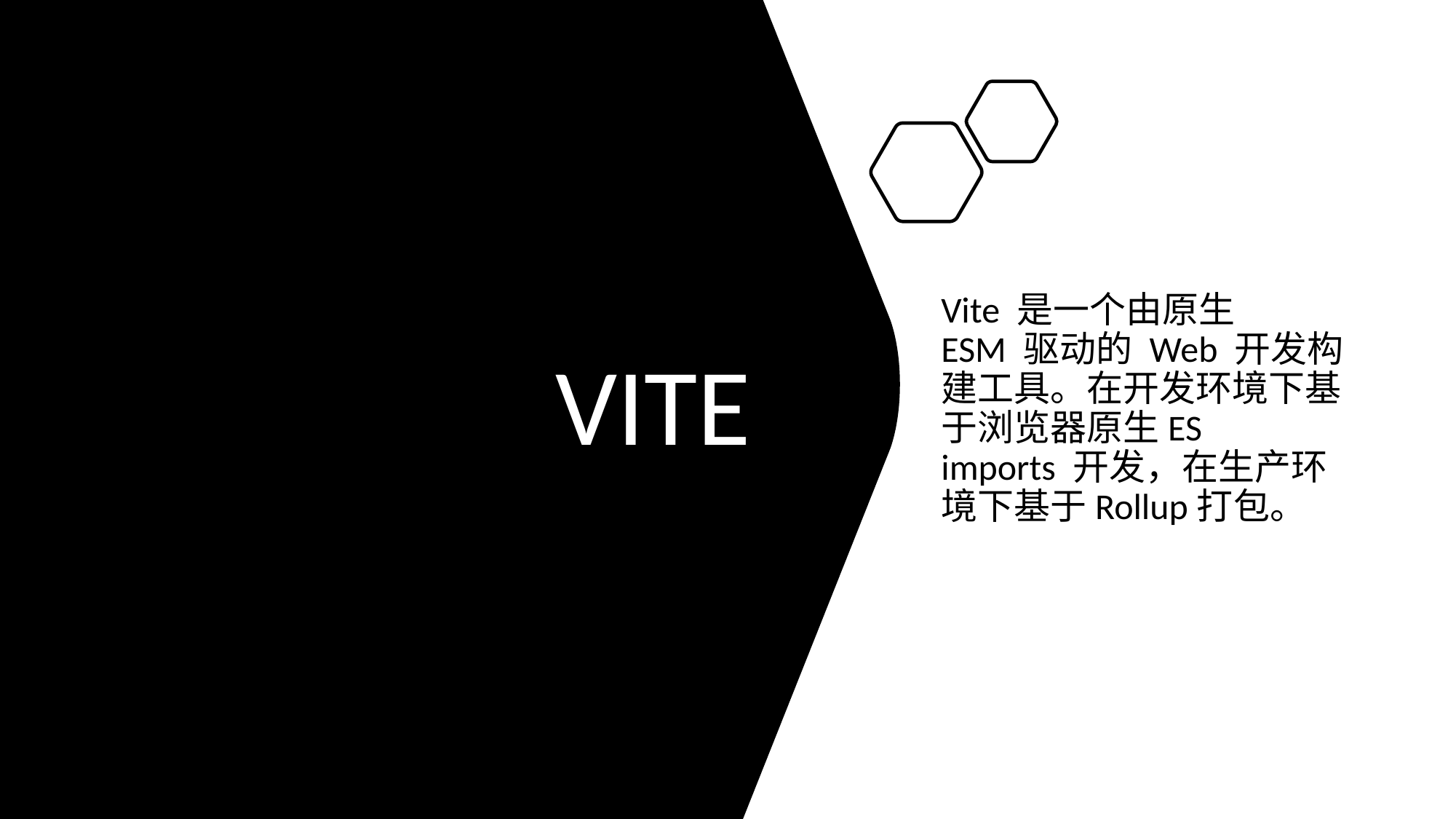

# VITE
Vite 是一个由原生ESM 驱动的 Web 开发构建工具。在开发环境下基于浏览器原生ES imports 开发，在生产环境下基于Rollup打包。